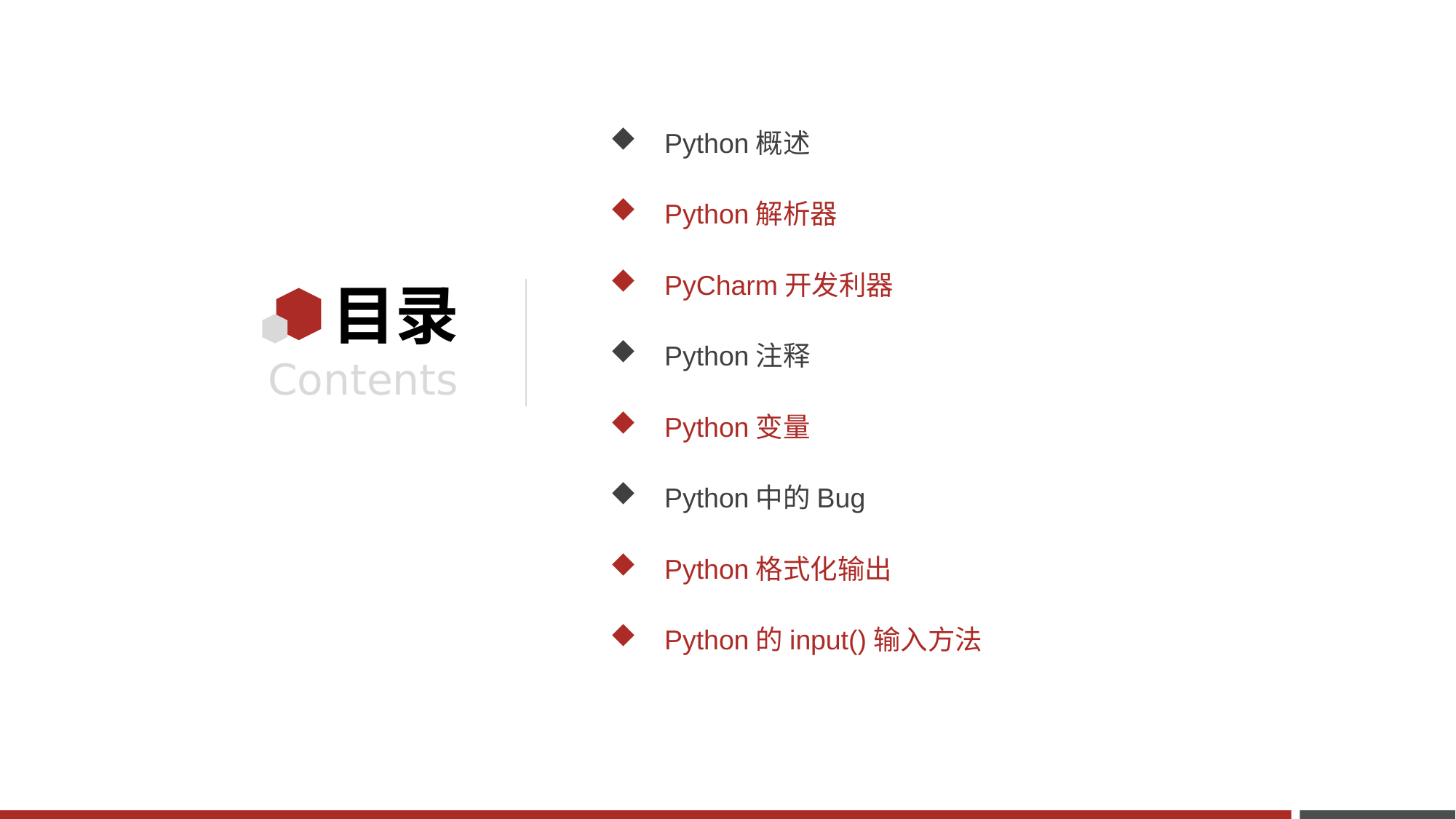

Python概述
Python解析器
PyCharm开发利器
Python注释
Python变量
Python中的Bug
Python格式化输出
Python的input()输入方法